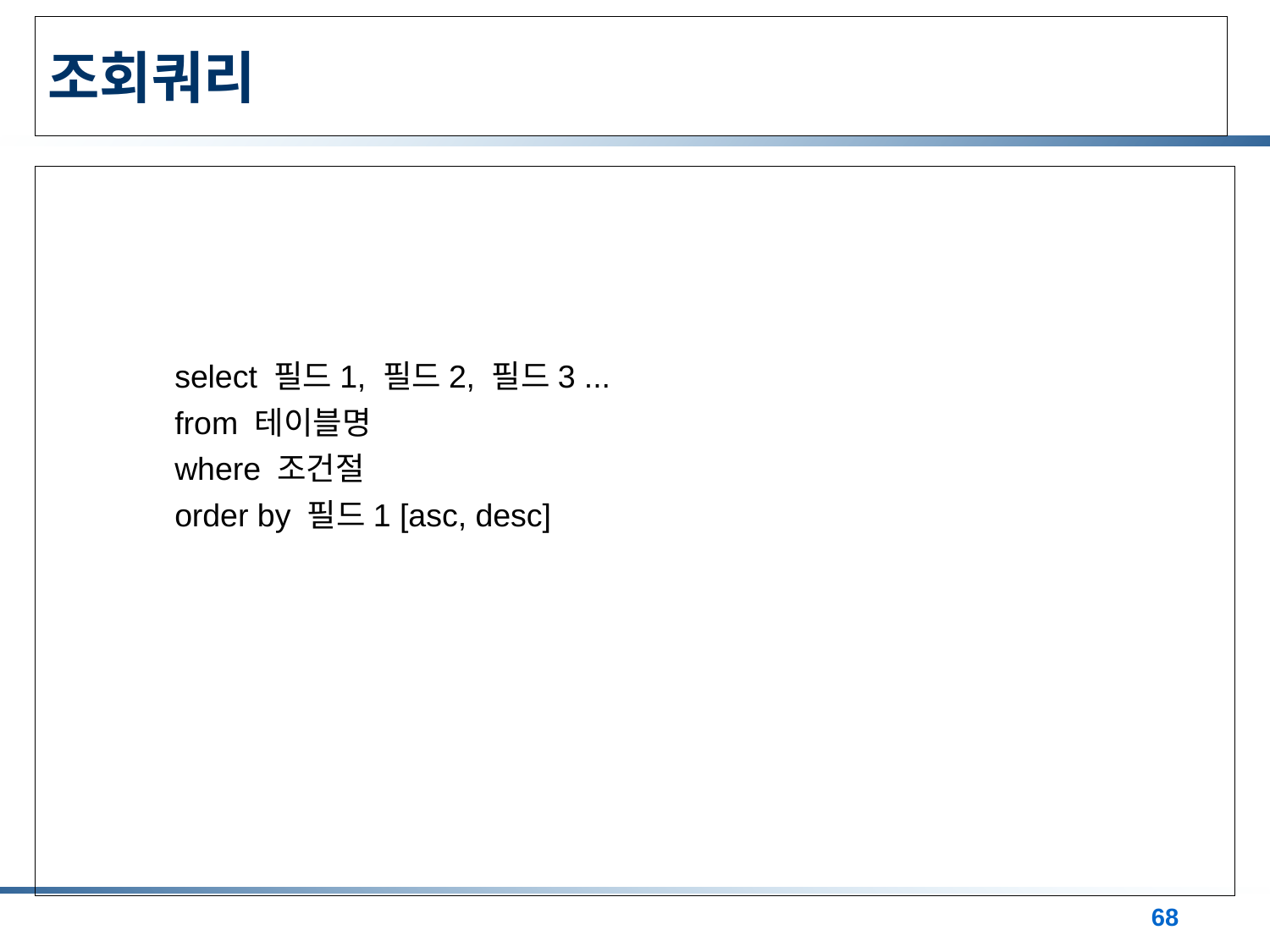

# 조회쿼리

	select 필드1, 필드2, 필드3 ...
	from 테이블명
	where 조건절
	order by 필드1 [asc, desc]